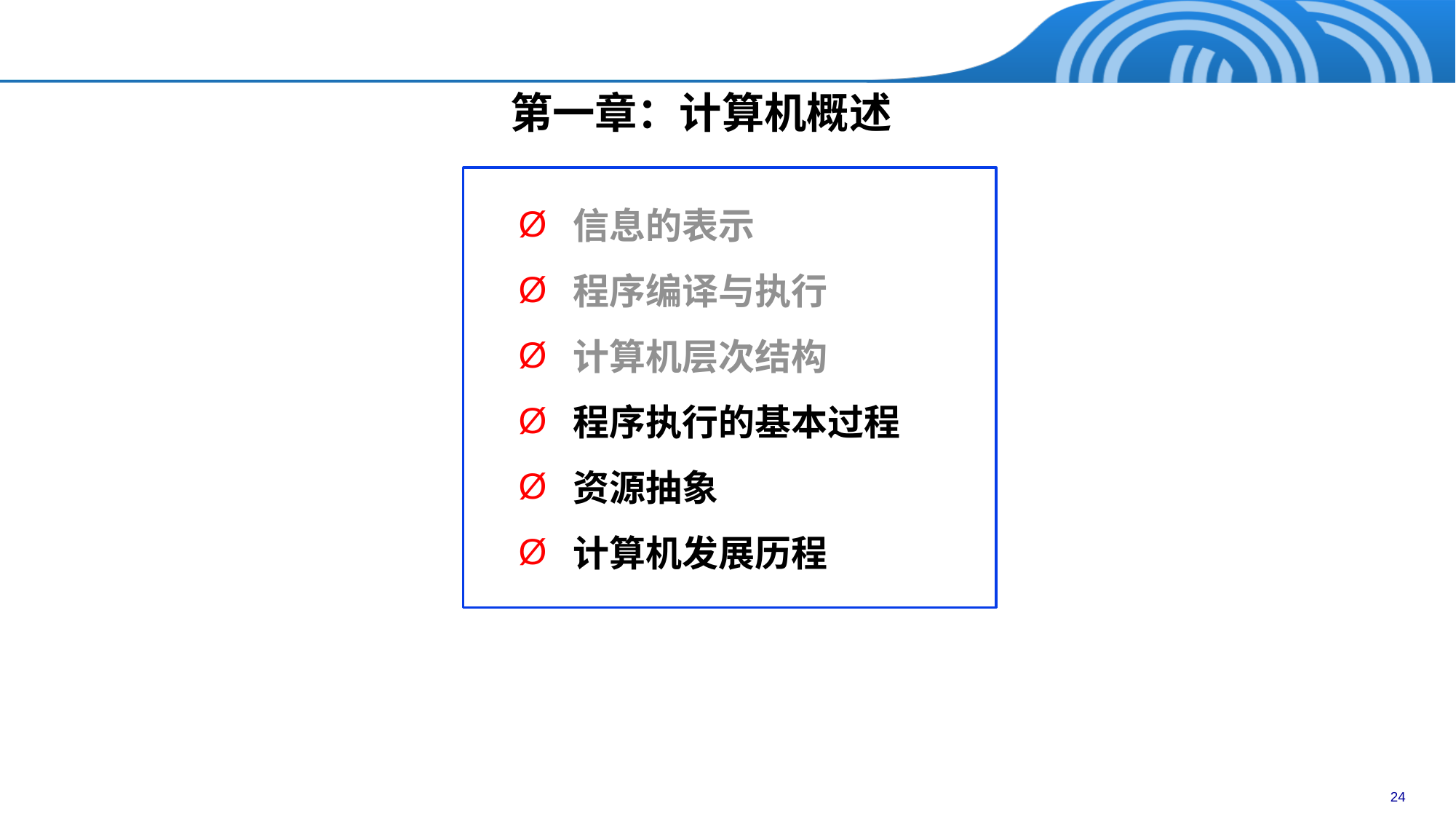

第一章：计算机概述

信息的表示
程序编译与执行
计算机层次结构
程序执行的基本过程
资源抽象
计算机发展历程